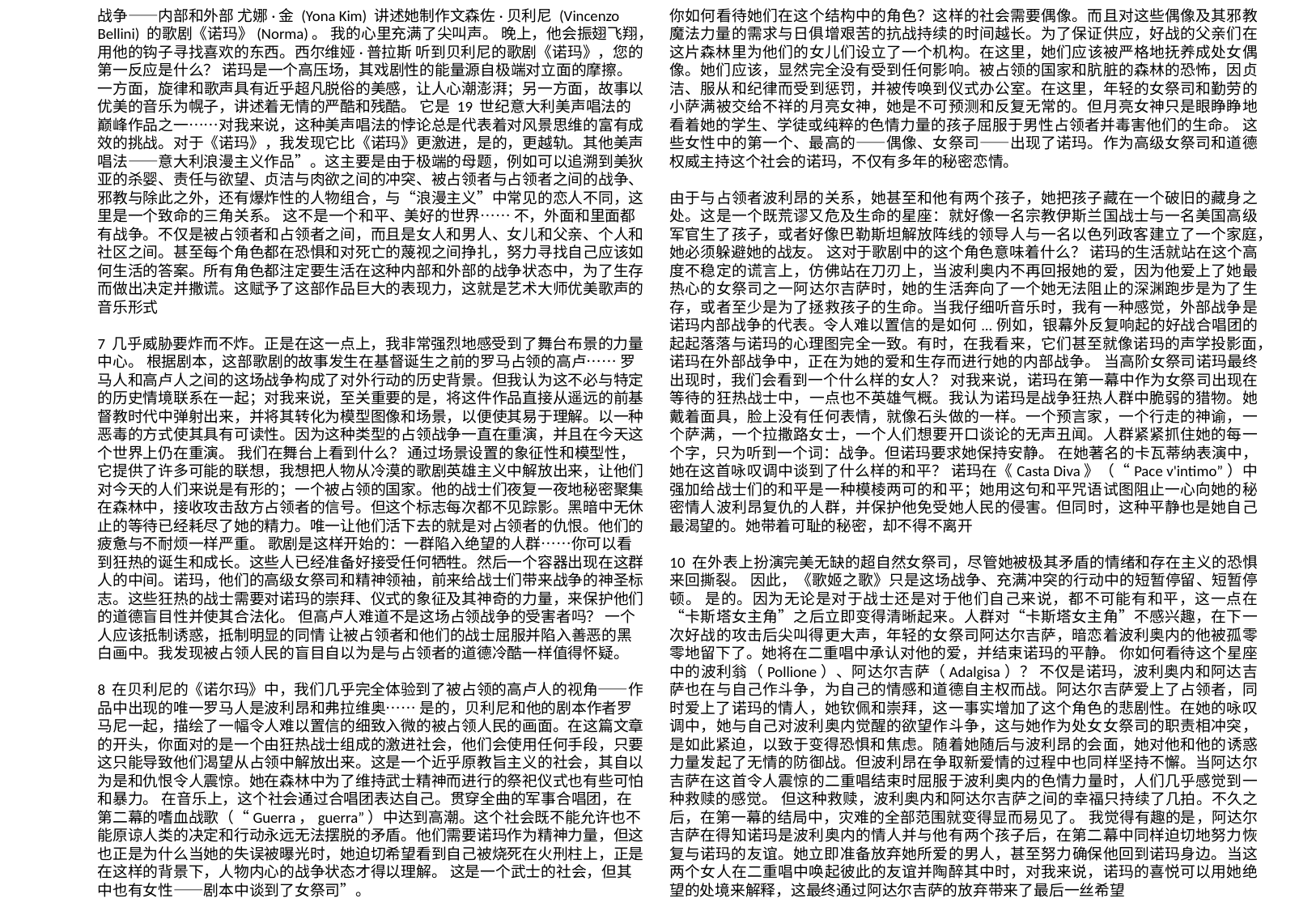

战争——内部和外部 尤娜·金 (Yona Kim) 讲述她制作文森佐·贝利尼 (Vincenzo Bellini) 的歌剧《诺玛》(Norma)。 我的心里充满了尖叫声。 晚上，他会振翅飞翔，用他的钩子寻找喜欢的东西。西尔维娅·普拉斯 听到贝利尼的歌剧《诺玛》，您的第一反应是什么？ 诺玛是一个高压场，其戏剧性的能量源自极端对立面的摩擦。一方面，旋律和歌声具有近乎超凡脱俗的美感，让人心潮澎湃；另一方面，故事以优美的音乐为幌子，讲述着无情的严酷和残酷。 它是 19 世纪意大利美声唱法的巅峰作品之一……对我来说，这种美声唱法的悖论总是代表着对风景思维的富有成效的挑战。对于《诺玛》，我发现它比《诺玛》更激进，是的，更越轨。其他美声唱法——意大利浪漫主义作品”。这主要是由于极端的母题，例如可以追溯到美狄亚的杀婴、责任与欲望、贞洁与肉欲之间的冲突、被占领者与占领者之间的战争、邪教与除此之外，还有爆炸性的人物组合，与“浪漫主义”中常见的恋人不同，这里是一个致命的三角关系。 这不是一个和平、美好的世界…… 不，外面和里面都有战争。不仅是被占领者和占领者之间，而且是女人和男人、女儿和父亲、个人和社区之间。甚至每个角色都在恐惧和对死亡的蔑视之间挣扎，努力寻找自己应该如何生活的答案。所有角色都注定要生活在这种内部和外部的战争状态中，为了生存而做出决定并撒谎。这赋予了这部作品巨大的表现力，这就是艺术大师优美歌声的音乐形式

7 几乎威胁要炸而不炸。正是在这一点上，我非常强烈地感受到了舞台布景的力量中心。 根据剧本，这部歌剧的故事发生在基督诞生之前的罗马占领的高卢…… 罗马人和高卢人之间的这场战争构成了对外行动的历史背景。但我认为这不必与特定的历史情境联系在一起；对我来说，至关重要的是，将这件作品直接从遥远的前基督教时代中弹射出来，并将其转化为模型图像和场景，以便使其易于理解。以一种恶毒的方式使其具有可读性。因为这种类型的占领战争一直在重演，并且在今天这个世界上仍在重演。 我们在舞台上看到什么？ 通过场景设置的象征性和模型性，它提供了许多可能的联想，我想把人物从冷漠的歌剧英雄主义中解放出来，让他们对今天的人们来说是有形的；一个被占领的国家。他的战士们夜复一夜地秘密聚集在森林中，接收攻击敌方占领者的信号。但这个标志每次都不见踪影。黑暗中无休止的等待已经耗尽了她的精力。唯一让他们活下去的就是对占领者的仇恨。他们的疲惫与不耐烦一样严重。 歌剧是这样开始的：一群陷入绝望的人群……你可以看到狂热的诞生和成长。这些人已经准备好接受任何牺牲。然后一个容器出现在这群人的中间。诺玛，他们的高级女祭司和精神领袖，前来给战士们带来战争的神圣标志。这些狂热的战士需要对诺玛的崇拜、仪式的象征及其神奇的力量，来保护他们的道德盲目性并使其合法化。 但高卢人难道不是这场占领战争的受害者吗？ 一个人应该抵制诱惑，抵制明显的同情 让被占领者和他们的战士屈服并陷入善恶的黑白画中。我发现被占领人民的盲目自以为是与占领者的道德冷酷一样值得怀疑。

8 在贝利尼的《诺尔玛》中，我们几乎完全体验到了被占领的高卢人的视角——作品中出现的唯一罗马人是波利昂和弗拉维奥…… 是的，贝利尼和他的剧本作者罗马尼一起，描绘了一幅令人难以置信的细致入微的被占领人民的画面。在这篇文章的开头，你面对的是一个由狂热战士组成的激进社会，他们会使用任何手段，只要这只能导致他们渴望从占领中解放出来。这是一个近乎原教旨主义的社会，其自以为是和仇恨令人震惊。她在森林中为了维持武士精神而进行的祭祀仪式也有些可怕和暴力。 在音乐上，这个社会通过合唱团表达自己。贯穿全曲的军事合唱团，在第二幕的嗜血战歌（“Guerra，guerra”）中达到高潮。这个社会既不能允许也不能原谅人类的决定和行动永远无法摆脱的矛盾。他们需要诺玛作为精神力量，但这也正是为什么当她的失误被曝光时，她迫切希望看到自己被烧死在火刑柱上，正是在这样的背景下，人物内心的战争状态才得以理解。 这是一个武士的社会，但其中也有女性——剧本中谈到了女祭司”。

你如何看待她们在这个结构中的角色？这样的社会需要偶像。而且对这些偶像及其邪教魔法力量的需求与日俱增艰苦的抗战持续的时间越长。为了保证供应，好战的父亲们在这片森林里为他们的女儿们设立了一个机构。在这里，她们应该被严格地抚养成处女偶像。她们应该，显然完全没有受到任何影响。被占领的国家和肮脏的森林的恐怖，因贞洁、服从和纪律而受到惩罚，并被传唤到仪式办公室。在这里，年轻的女祭司和勤劳的小萨满被交给不祥的月亮女神，她是不可预测和反复无常的。但月亮女神只是眼睁睁地看着她的学生、学徒或纯粹的色情力量的孩子屈服于男性占领者并毒害他们的生命。 这些女性中的第一个、最高的——偶像、女祭司——出现了诺玛。作为高级女祭司和道德权威主持这个社会的诺玛，不仅有多年的秘密恋情。

由于与占领者波利昂的关系，她甚至和他有两个孩子，她把孩子藏在一个破旧的藏身之处。这是一个既荒谬又危及生命的星座：就好像一名宗教伊斯兰国战士与一名美国高级军官生了孩子，或者好像巴勒斯坦解放阵线的领导人与一名以色列政客建立了一个家庭，她必须躲避她的战友。 这对于歌剧中的这个角色意味着什么？ 诺玛的生活就站在这个高度不稳定的谎言上，仿佛站在刀刃上，当波利奥内不再回报她的爱，因为他爱上了她最热心的女祭司之一阿达尔吉萨时，她的生活奔向了一个她无法阻止的深渊跑步是为了生存，或者至少是为了拯救孩子的生命。当我仔细听音乐时，我有一种感觉，外部战争是诺玛内部战争的代表。令人难以置信的是如何...例如，银幕外反复响起的好战合唱团的起起落落与诺玛的心理图完全一致。有时，在我看来，它们甚至就像诺玛的声学投影面，诺玛在外部战争中，正在为她的爱和生存而进行她的内部战争。 当高阶女祭司诺玛最终出现时，我们会看到一个什么样的女人？ 对我来说，诺玛在第一幕中作为女祭司出现在等待的狂热战士中，一点也不英雄气概。我认为诺玛是战争狂热人群中脆弱的猎物。她戴着面具，脸上没有任何表情，就像石头做的一样。一个预言家，一个行走的神谕，一个萨满，一个拉撒路女士，一个人们想要开口谈论的无声丑闻。人群紧紧抓住她的每一个字，只为听到一个词：战争。但诺玛要求她保持安静。 在她著名的卡瓦蒂纳表演中，她在这首咏叹调中谈到了什么样的和平？ 诺玛在《Casta Diva》（“Pace v'intimo”）中强加给战士们的和平是一种模棱两可的和平；她用这句和平咒语试图阻止一心向她的秘密情人波利昂复仇的人群，并保护他免受她人民的侵害。但同时，这种平静也是她自己最渴望的。她带着可耻的秘密，却不得不离开

10 在外表上扮演完美无缺的超自然女祭司，尽管她被极其矛盾的情绪和存在主义的恐惧来回撕裂。 因此，《歌姬之歌》只是这场战争、充满冲突的行动中的短暂停留、短暂停顿。 是的。因为无论是对于战士还是对于他们自己来说，都不可能有和平，这一点在“卡斯塔女主角”之后立即变得清晰起来。人群对“卡斯塔女主角”不感兴趣，在下一次好战的攻击后尖叫得更大声，年轻的女祭司阿达尔吉萨，暗恋着波利奥内的他被孤零零地留下了。她将在二重唱中承认对他的爱，并结束诺玛的平静。 你如何看待这个星座中的波利翁（Pollione）、阿达尔吉萨（Adalgisa）？ 不仅是诺玛，波利奥内和阿达吉萨也在与自己作斗争，为自己的情感和道德自主权而战。阿达尔吉萨爱上了占领者，同时爱上了诺玛的情人，她钦佩和崇拜，这一事实增加了这个角色的悲剧性。在她的咏叹调中，她与自己对波利奥内觉醒的欲望作斗争，这与她作为处女女祭司的职责相冲突，是如此紧迫，以致于变得恐惧和焦​​虑。随着她随后与波利昂的会面，她对他和他的诱惑力量发起了无情的防御战。但波利昂在争取新爱情的过程中也同样坚持不懈。当阿达尔吉萨在这首令人震惊的二重唱结束时屈服于波利奥内的色情力量时，人们几乎感觉到一种救赎的感觉。 但这种救赎，波利奥内和阿达尔吉萨之间的幸福只持续了几拍。不久之后，在第一幕的结局中，灾难的全部范围就变得显而易见了。 我觉得有趣的是，阿达尔吉萨在得知诺玛是波利奥内的情人并与他有两个孩子后，在第二幕中同样迫切地努力恢复与诺玛的友谊。她立即​​准备放弃她所爱的男人，甚至努力确保他回到诺玛身边。当这两个女人在二重唱中唤起彼此的友谊并陶醉其中时，对我来说，诺玛的喜悦可以用她绝望的处境来解释，这最终通过阿达尔吉萨的放弃带来了最后一丝希望